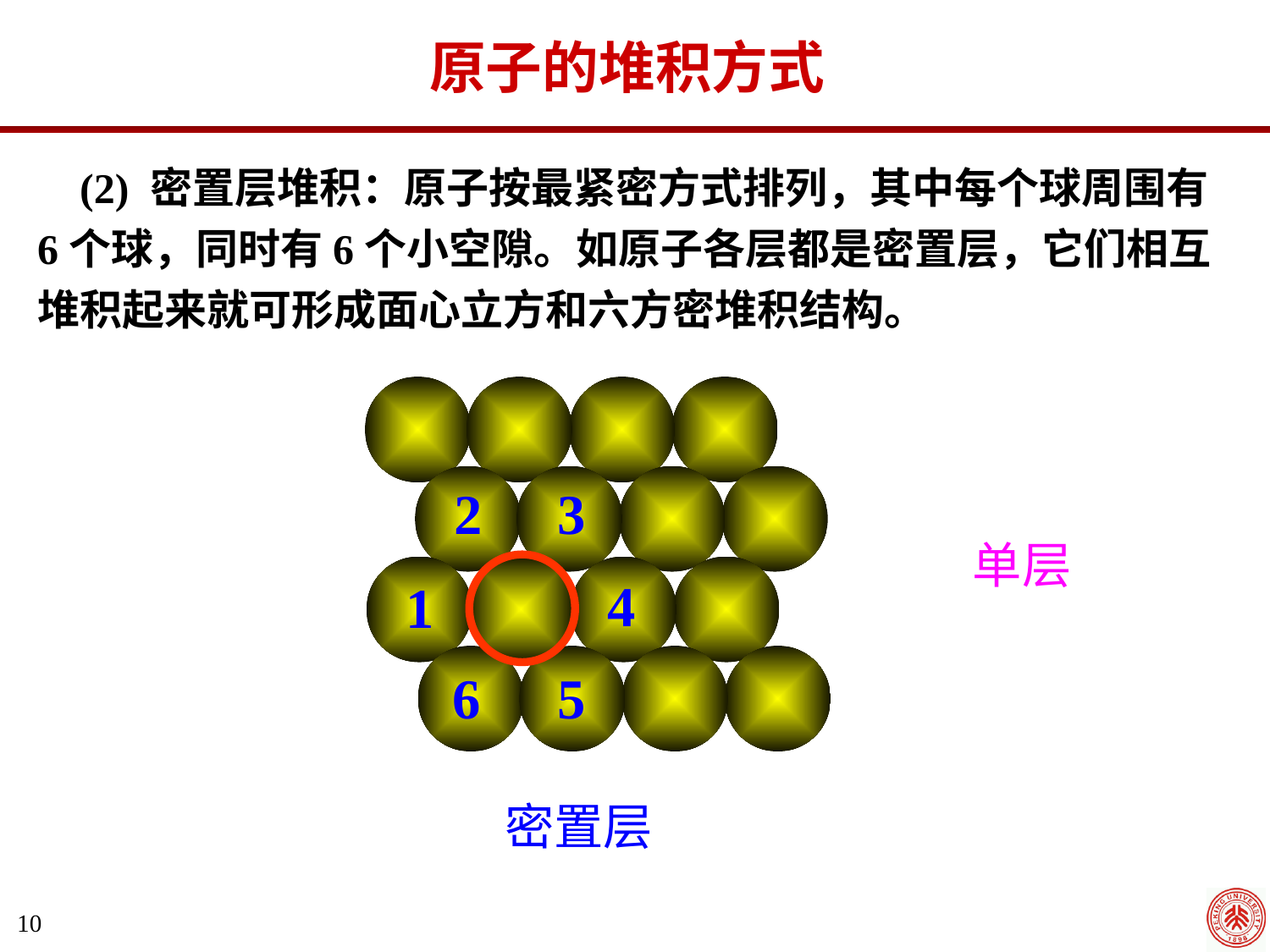

原子的堆积方式

    (2) 密置层堆积：原子按最紧密方式排列，其中每个球周围有6个球，同时有6个小空隙。如原子各层都是密置层，它们相互堆积起来就可形成面心立方和六方密堆积结构。

2
3
单层

4
1
5
6
密置层
10